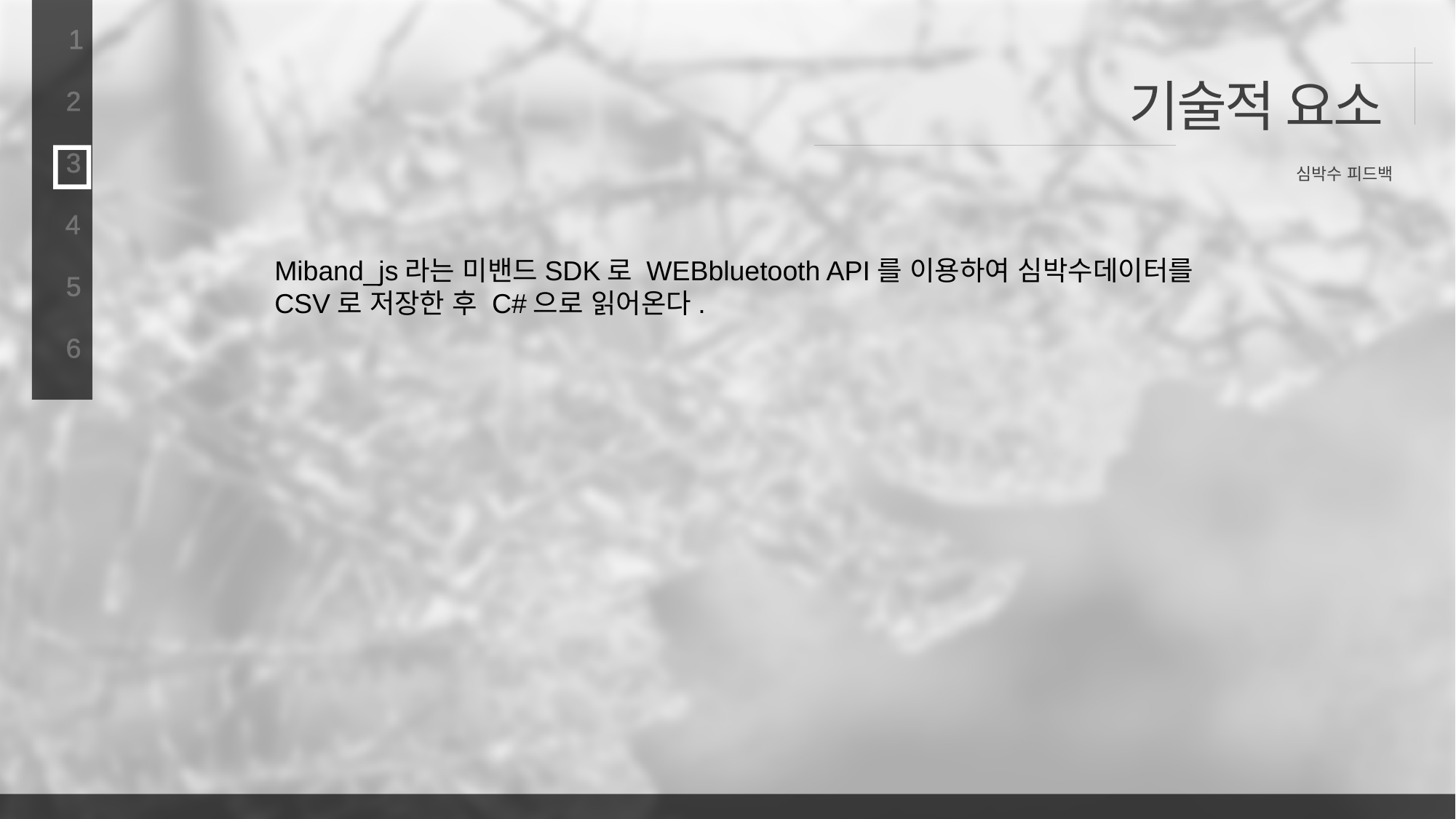

1
기술적 요소
2
3

심박수 피드백
4
Miband_js라는 미밴드SDK로 WEBbluetooth API를 이용하여 심박수데이터를
CSV로 저장한 후 C#으로 읽어온다.
5
6